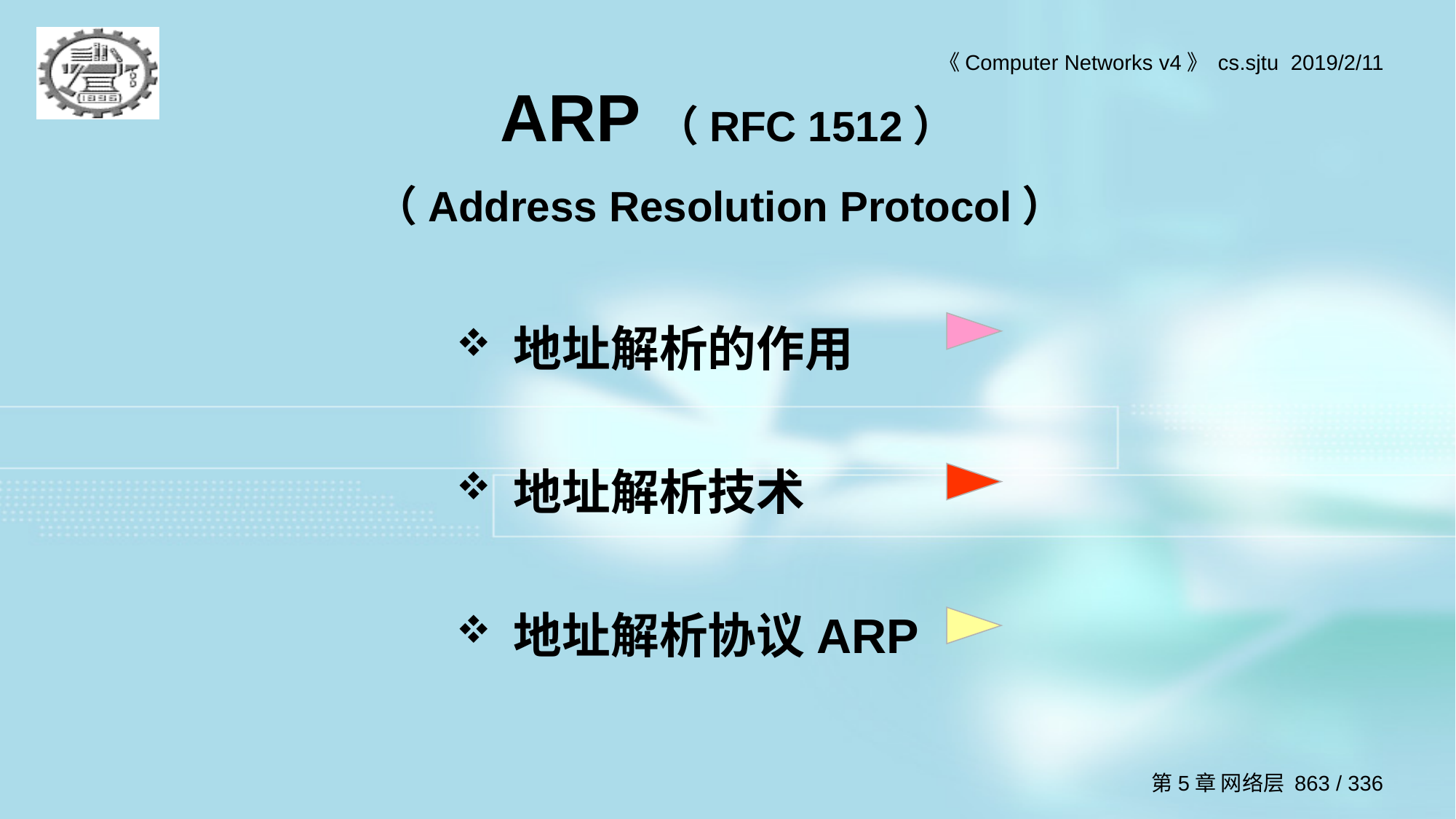

# ARP（RFC 1512） （Address Resolution Protocol）
地址解析的作用
地址解析技术
地址解析协议ARP